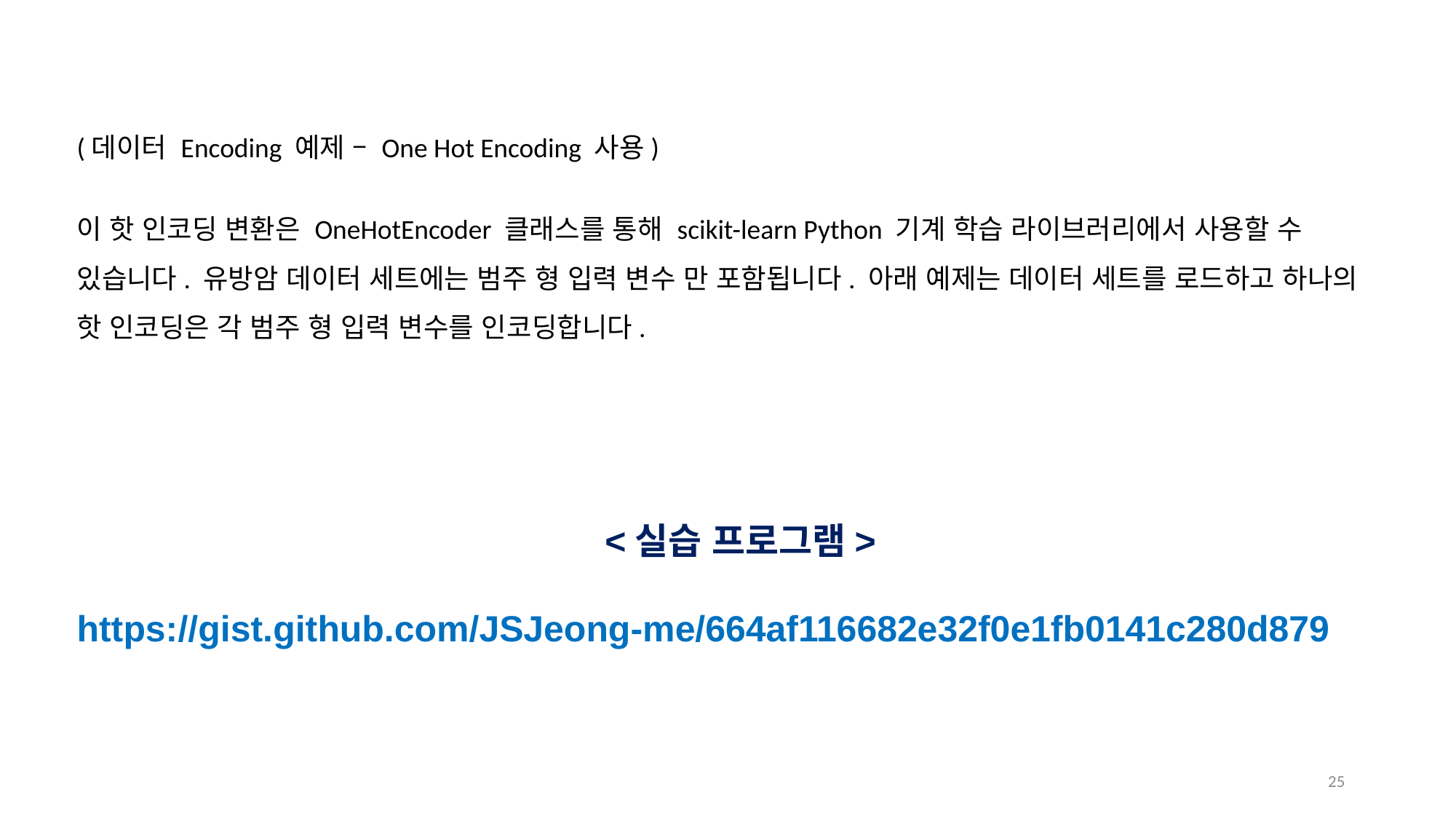

(데이터 Encoding 예제 – One Hot Encoding 사용)

이 핫 인코딩 변환은 OneHotEncoder 클래스를 통해 scikit-learn Python 기계 학습 라이브러리에서 사용할 수 있습니다. 유방암 데이터 세트에는 범주 형 입력 변수 만 포함됩니다. 아래 예제는 데이터 세트를 로드하고 하나의 핫 인코딩은 각 범주 형 입력 변수를 인코딩합니다.
<실습 프로그램>

https://gist.github.com/JSJeong-me/664af116682e32f0e1fb0141c280d879
25